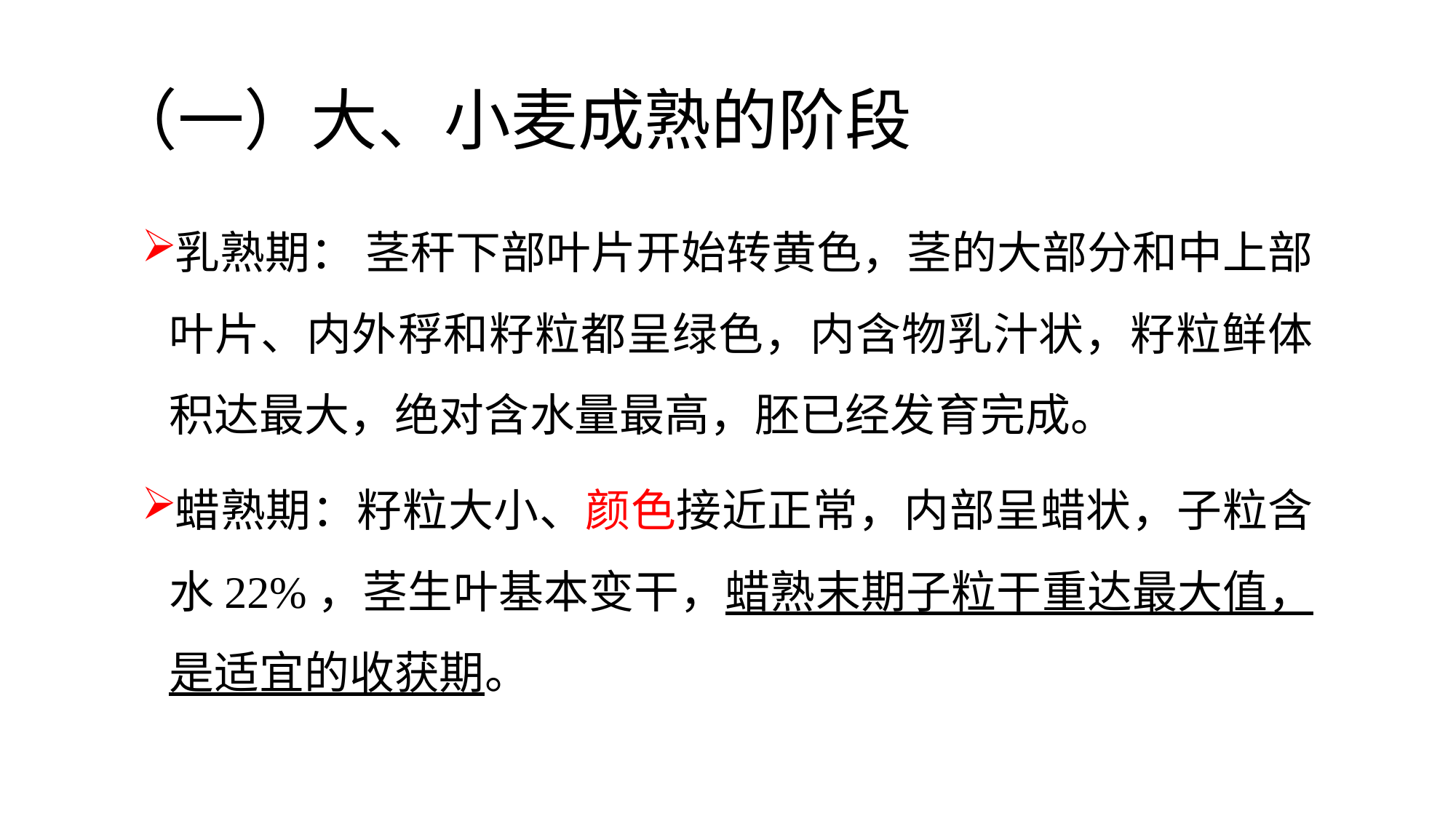

# （一）大、小麦成熟的阶段
乳熟期： 茎秆下部叶片开始转黄色，茎的大部分和中上部叶片、内外稃和籽粒都呈绿色，内含物乳汁状，籽粒鲜体积达最大，绝对含水量最高，胚已经发育完成。
蜡熟期：籽粒大小、颜色接近正常，内部呈蜡状，子粒含水22%，茎生叶基本变干，蜡熟末期子粒干重达最大值，是适宜的收获期。